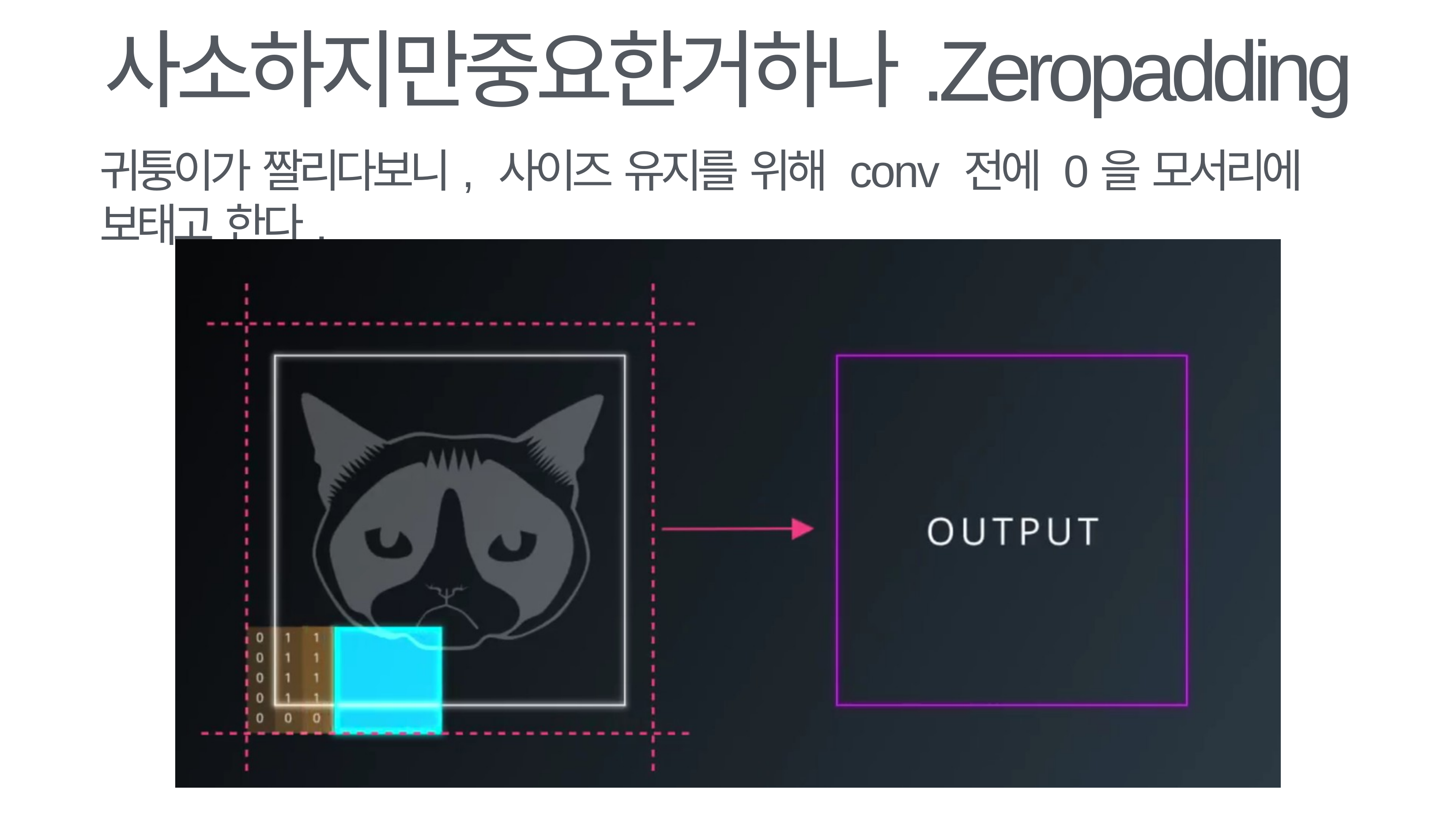

사소하지만중요한거하나.Zeropadding
귀퉁이가 짤리다보니, 사이즈 유지를 위해 conv 전에 0을 모서리에 보태고 한다.